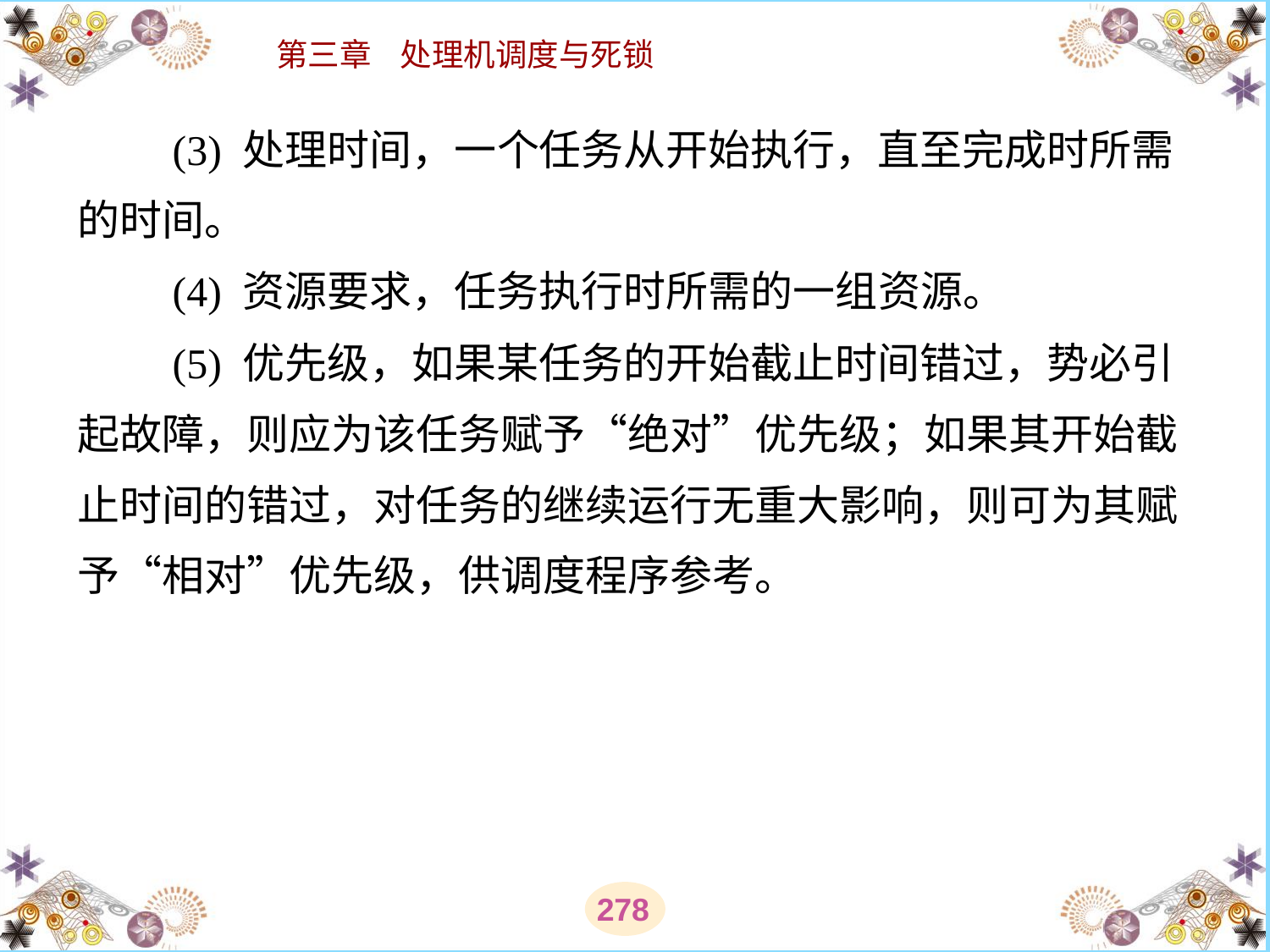

# (3) 处理时间，一个任务从开始执行，直至完成时所需的时间。 　　(4) 资源要求，任务执行时所需的一组资源。 　　(5) 优先级，如果某任务的开始截止时间错过，势必引起故障，则应为该任务赋予“绝对”优先级；如果其开始截止时间的错过，对任务的继续运行无重大影响，则可为其赋予“相对”优先级，供调度程序参考。